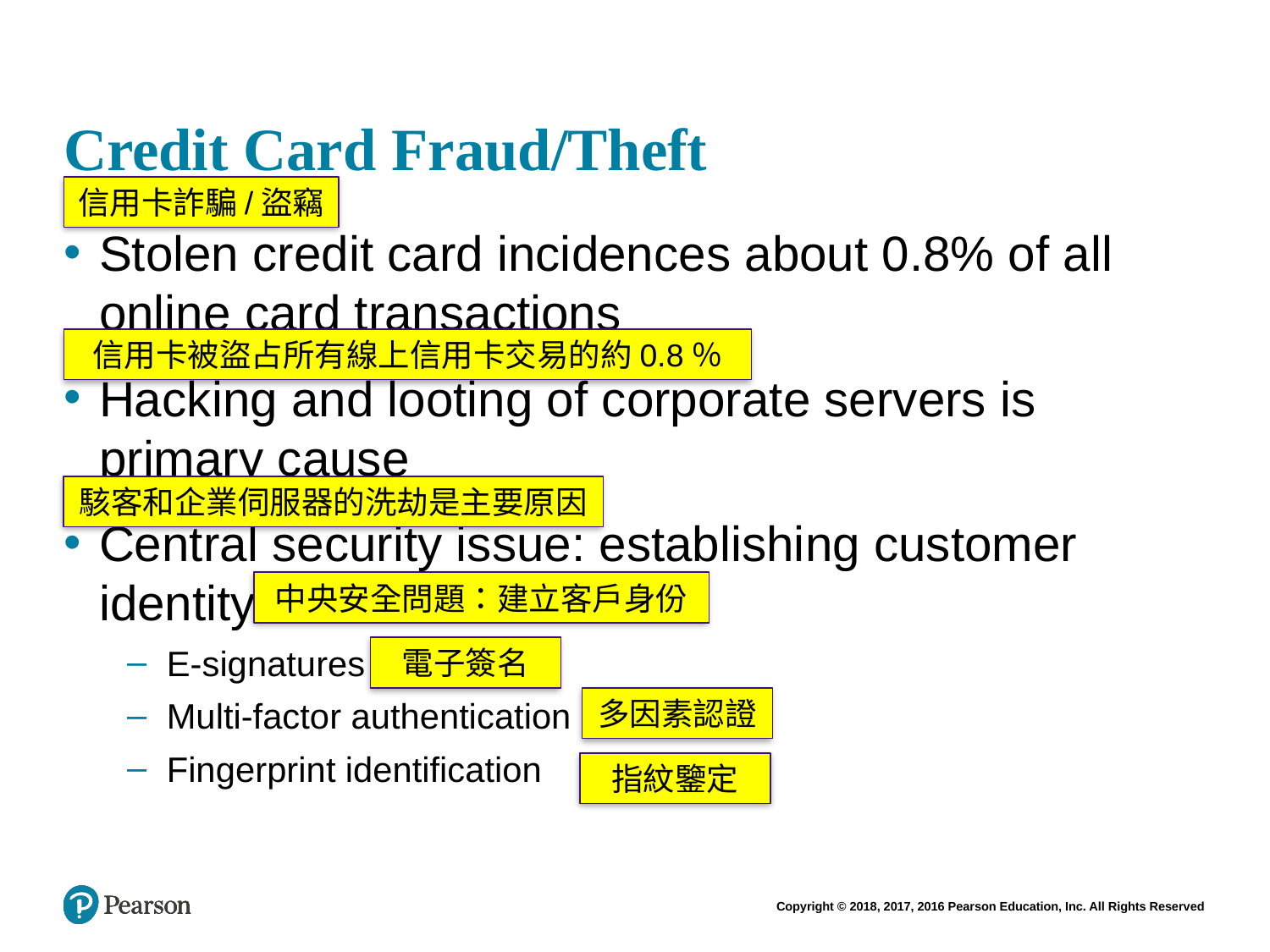

# Credit Card Fraud/Theft
信用卡詐騙/盜竊
Stolen credit card incidences about 0.8% of all online card transactions
Hacking and looting of corporate servers is primary cause
Central security issue: establishing customer identity
E-signatures
Multi-factor authentication
Fingerprint identification
信用卡被盜占所有線上信用卡交易的約0.8％
駭客和企業伺服器的洗劫是主要原因
中央安全問題：建立客戶身份
電子簽名
多因素認證
指紋鑒定